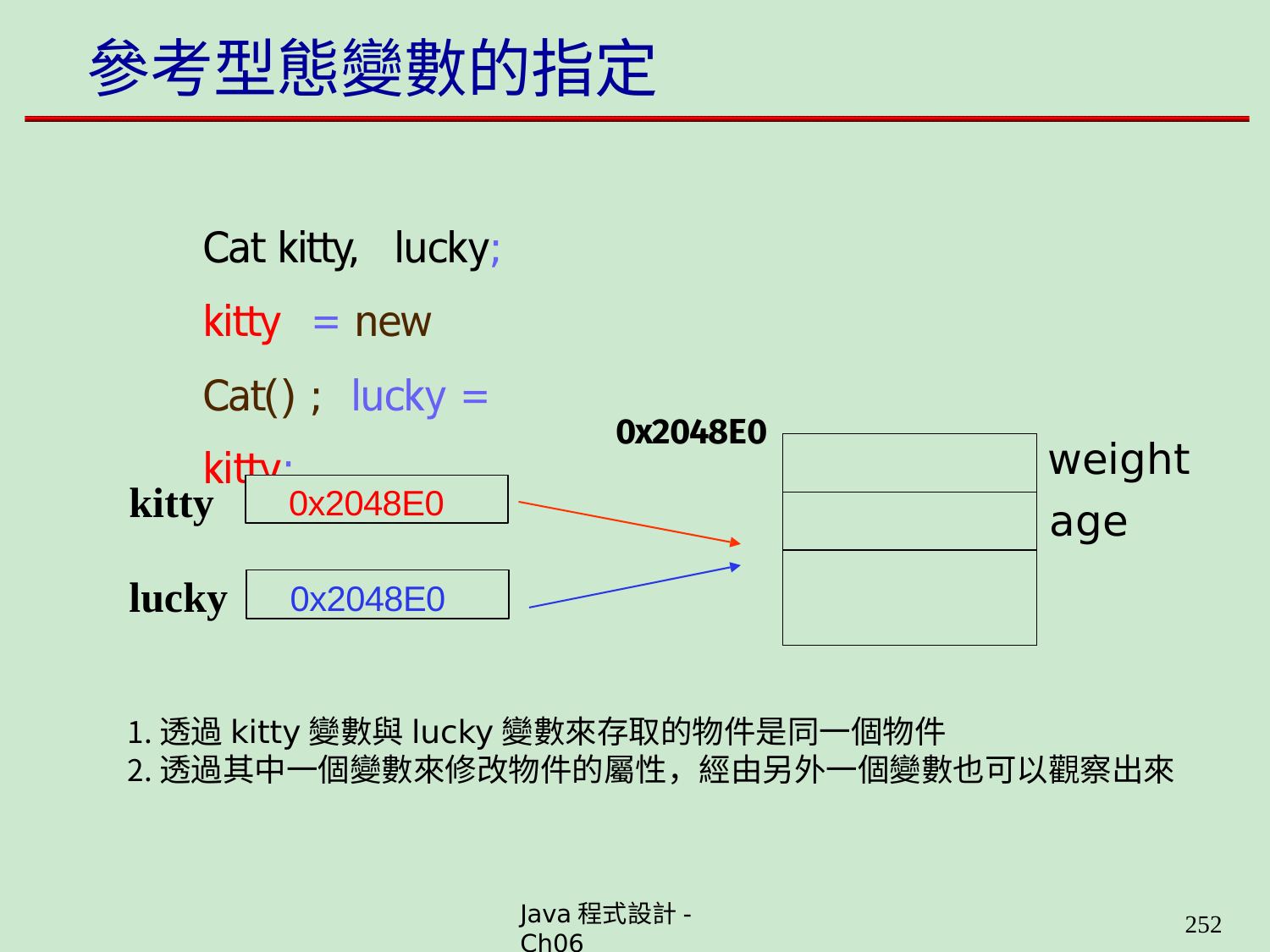

# 參考型態變數的指定
Cat kitty,	lucky;  kitty	= new Cat() ;  lucky = kitty;
0x2048E0
weight
age
|  |
| --- |
|  |
|  |
kitty
0x2048E0

lucky
0x2048E0
透過kitty變數與lucky變數來存取的物件是同一個物件
透過其中一個變數來修改物件的屬性，經由另外一個變數也可以觀察出來
Java程式設計-Ch06
252